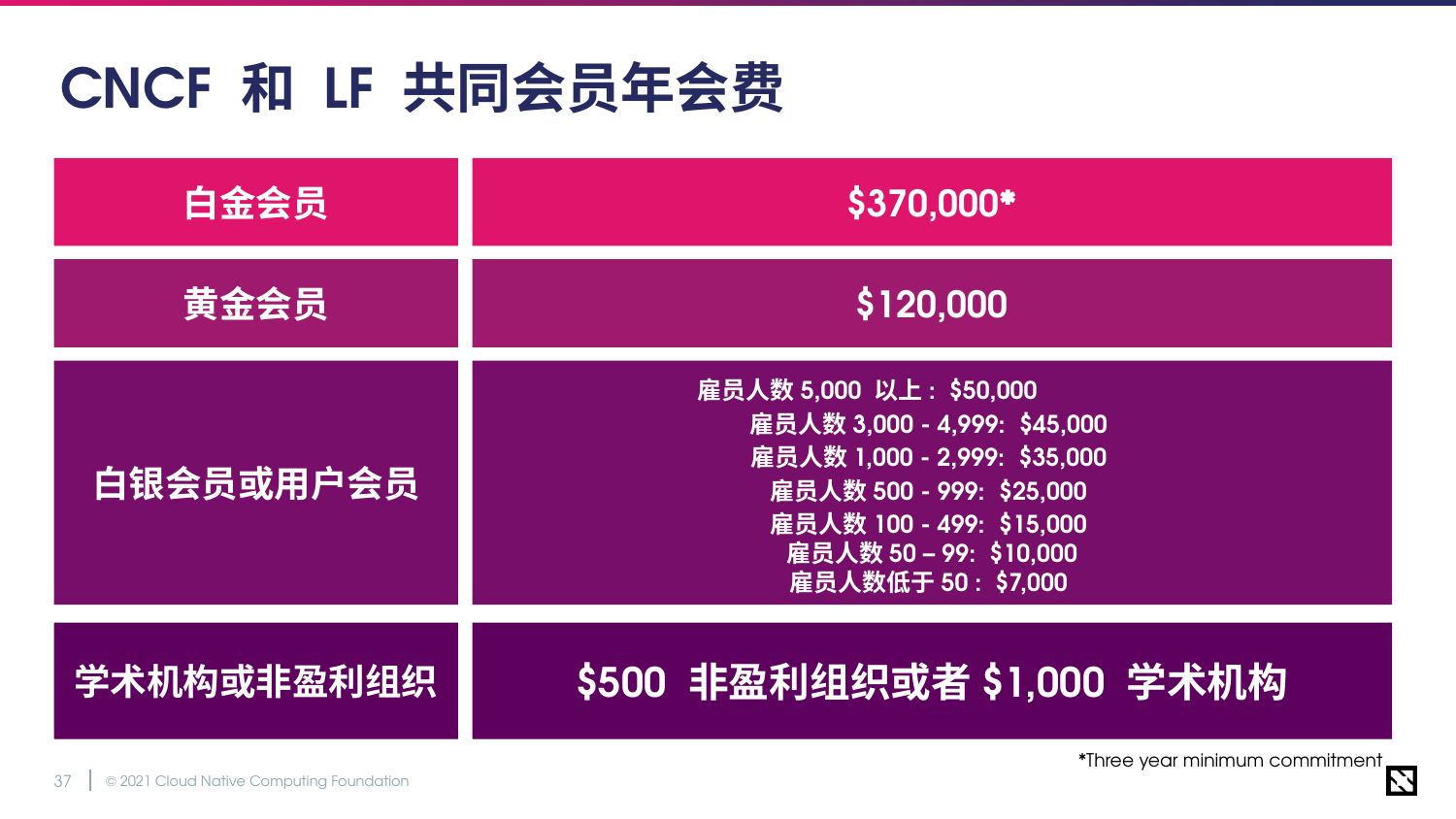

# CNCF 和 LF 共同会员年会费
白金会员
$370,000*
黄金会员
$120,000
雇员人数5,000 以上:  $50,000
雇员人数3,000 - 4,999:  $45,000
雇员人数1,000 - 2,999:  $35,000
雇员人数500 - 999:  $25,000
雇员人数100 - 499:  $15,000
雇员人数50 – 99:  $10,000
雇员人数低于50 :  $7,000
白银会员或用户会员
学术机构或非盈利组织
$500 非盈利组织或者$1,000 学术机构
*Three year minimum commitment